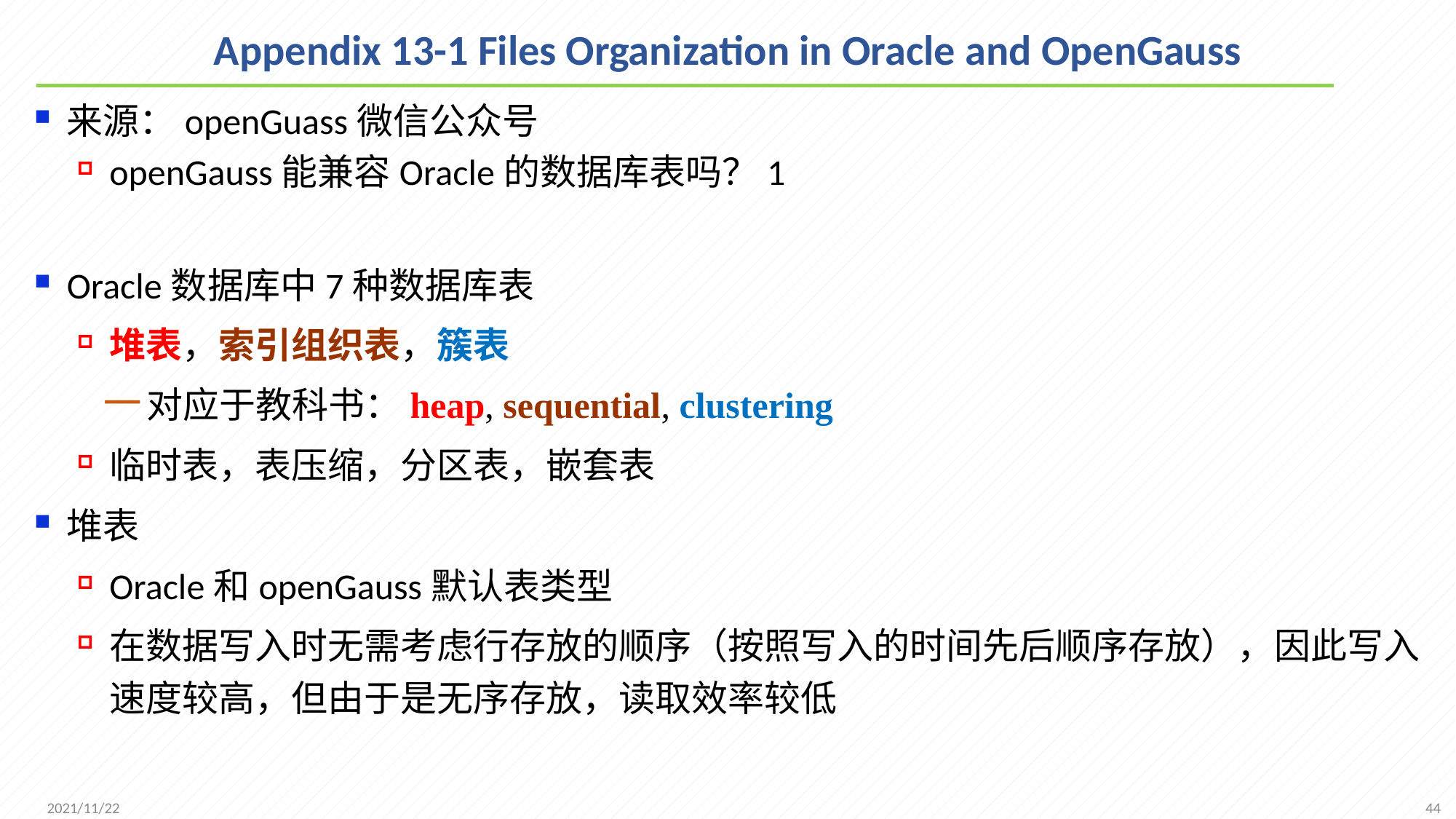

# Appendix 13-1 Files Organization in Oracle and OpenGauss
来源：openGuass微信公众号
openGauss能兼容Oracle的数据库表吗？1

Oracle数据库中7种数据库表
堆表，索引组织表，簇表
对应于教科书：heap, sequential, clustering
临时表，表压缩，分区表，嵌套表
堆表
Oracle和openGauss默认表类型
在数据写入时无需考虑行存放的顺序（按照写入的时间先后顺序存放），因此写入速度较高，但由于是无序存放，读取效率较低

44
2021/11/22